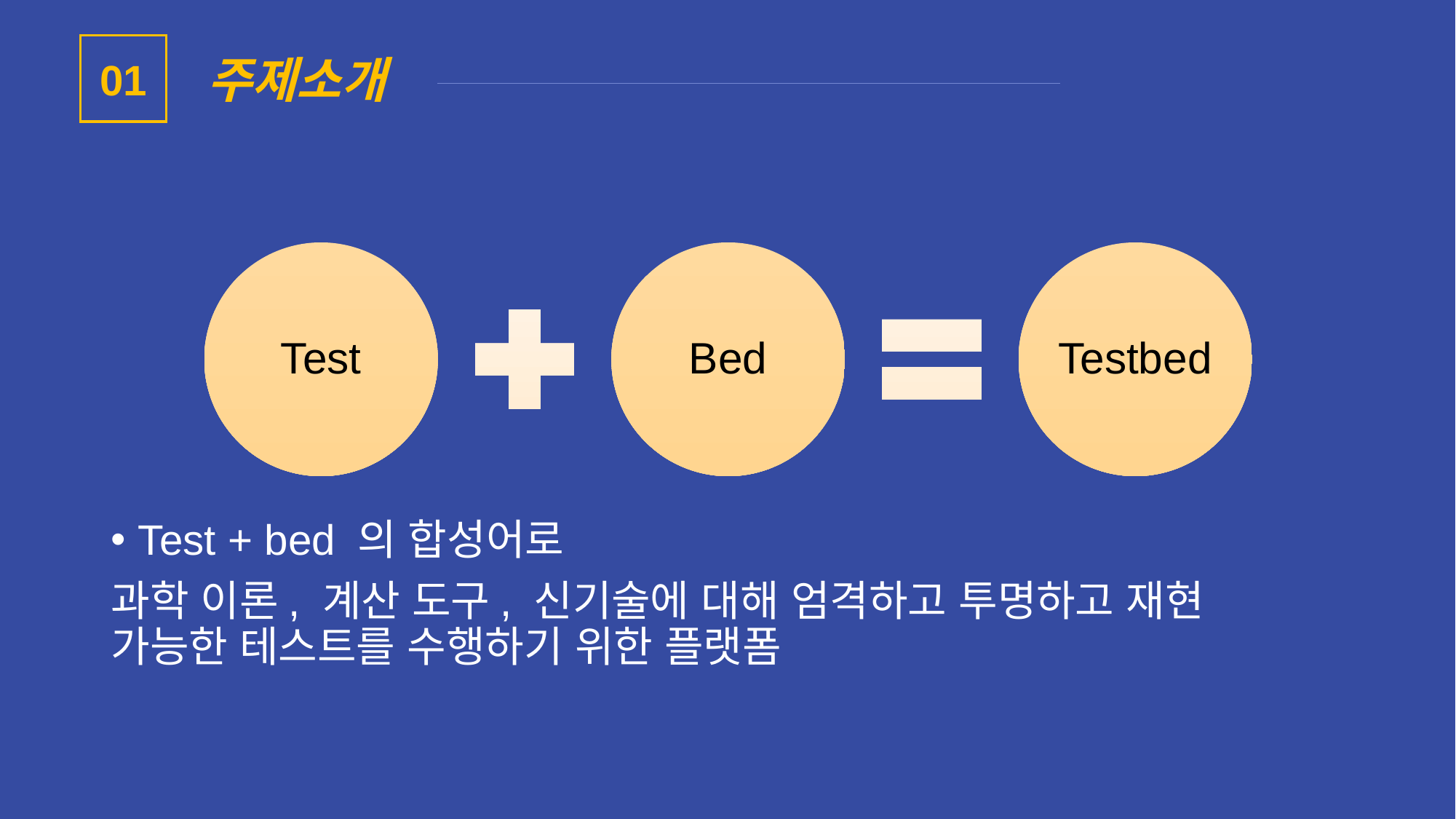

01
주제소개

Test
Bed
Testbed

Test + bed 의 합성어로
과학 이론, 계산 도구, 신기술에 대해 엄격하고 투명하고 재현 가능한 테스트를 수행하기 위한 플랫폼